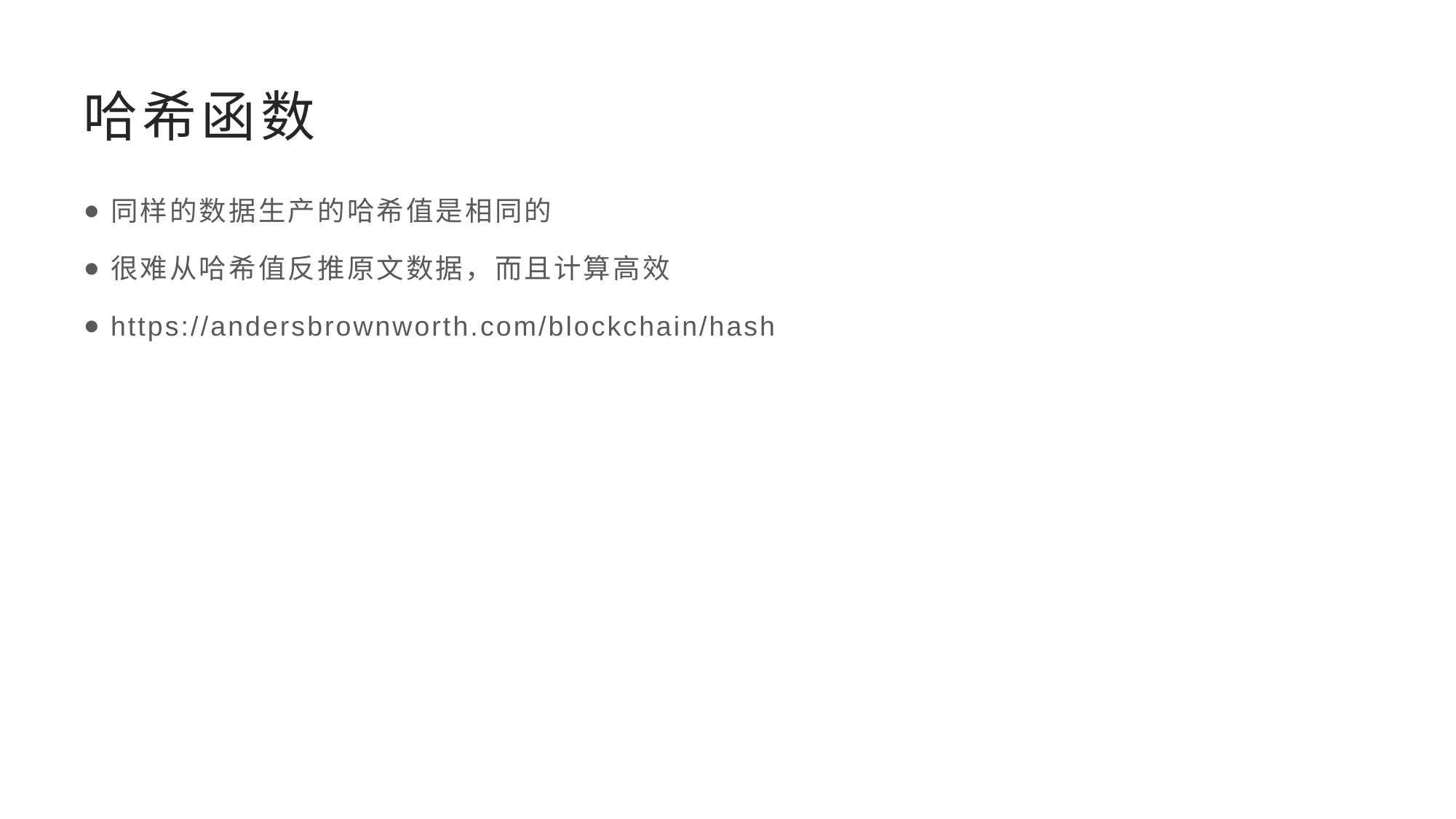

# 哈希函数
同样的数据生产的哈希值是相同的
很难从哈希值反推原文数据，而且计算高效
https://andersbrownworth.com/blockchain/hash